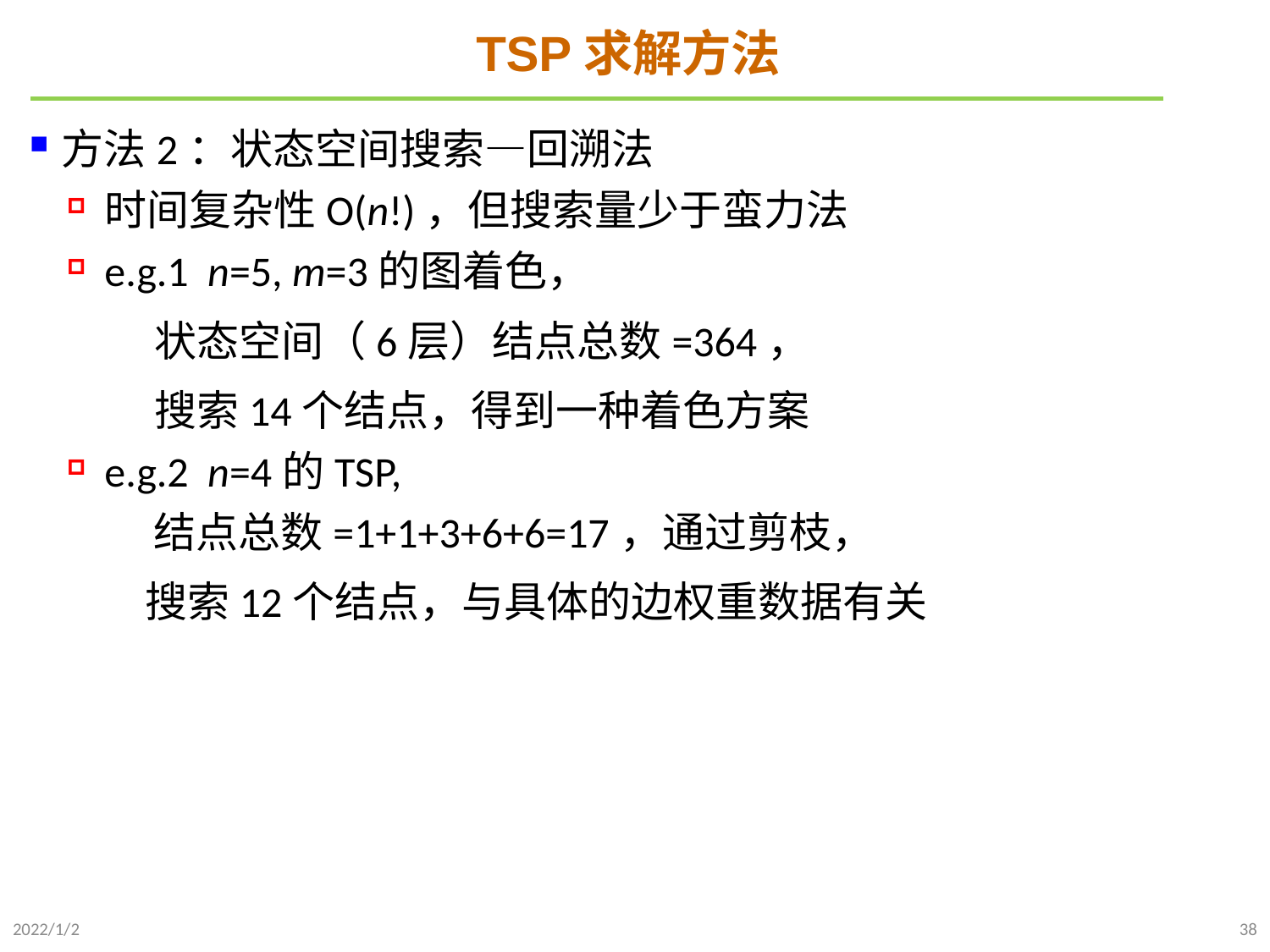

# TSP求解方法
方法2：状态空间搜索—回溯法
时间复杂性O(n!)，但搜索量少于蛮力法
e.g.1  n=5, m=3的图着色，
            状态空间（6层）结点总数=364，
            搜索14个结点，得到一种着色方案
e.g.2  n=4的TSP,
        结点总数=1+1+3+6+6=17，通过剪枝，
           搜索12个结点，与具体的边权重数据有关

2022/1/2
38